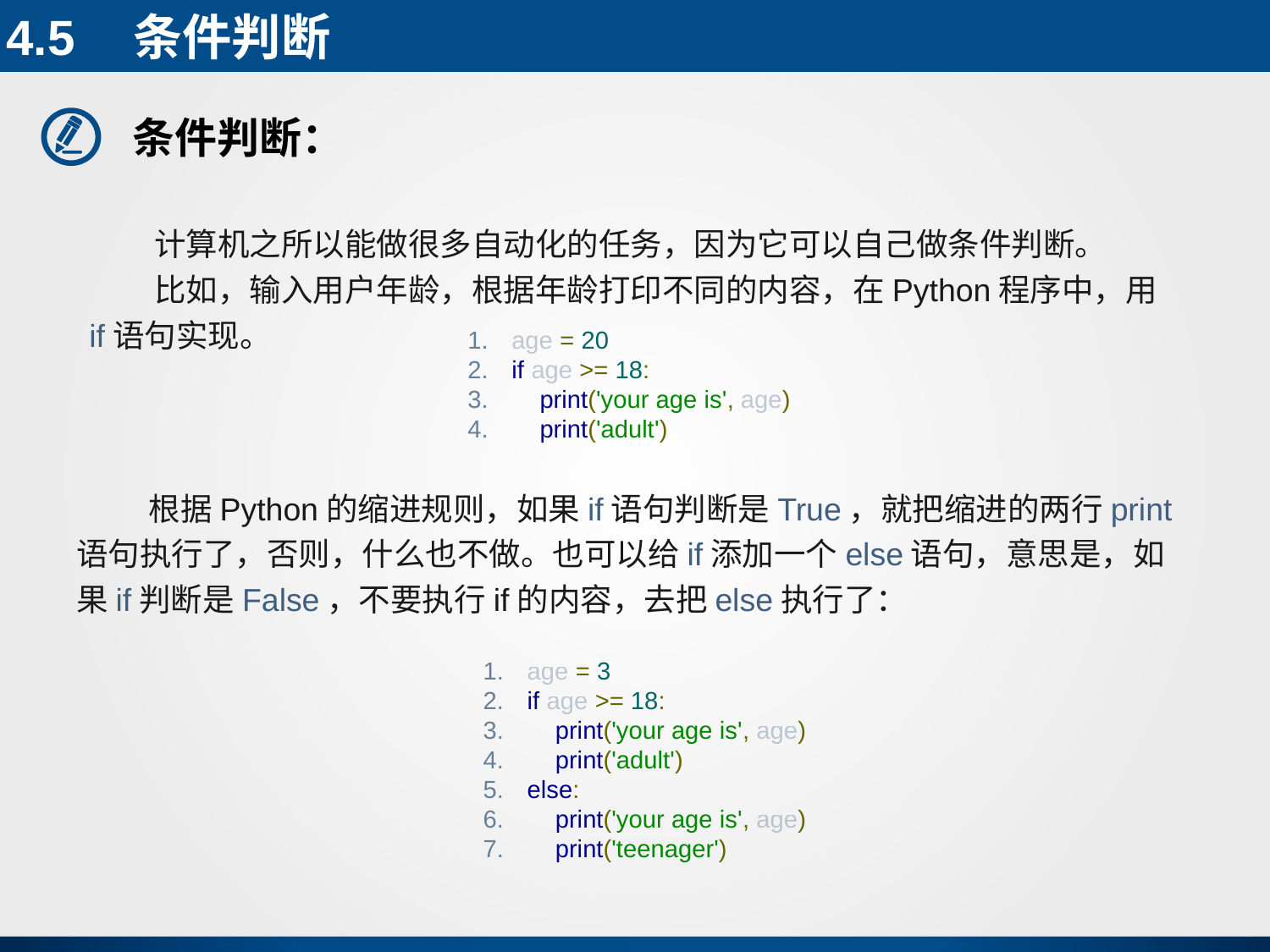

4.5	条件判断
条件判断：

        计算机之所以能做很多自动化的任务，因为它可以自己做条件判断。
        比如，输入用户年龄，根据年龄打印不同的内容，在Python程序中，用if语句实现。
age = 20
if age >= 18:
    print('your age is', age)
    print('adult')
         根据Python的缩进规则，如果if语句判断是True，就把缩进的两行print语句执行了，否则，什么也不做。也可以给if添加一个else语句，意思是，如果if判断是False，不要执行if的内容，去把else执行了：
age = 3
if age >= 18:
    print('your age is', age)
    print('adult')
else:
    print('your age is', age)
    print('teenager')